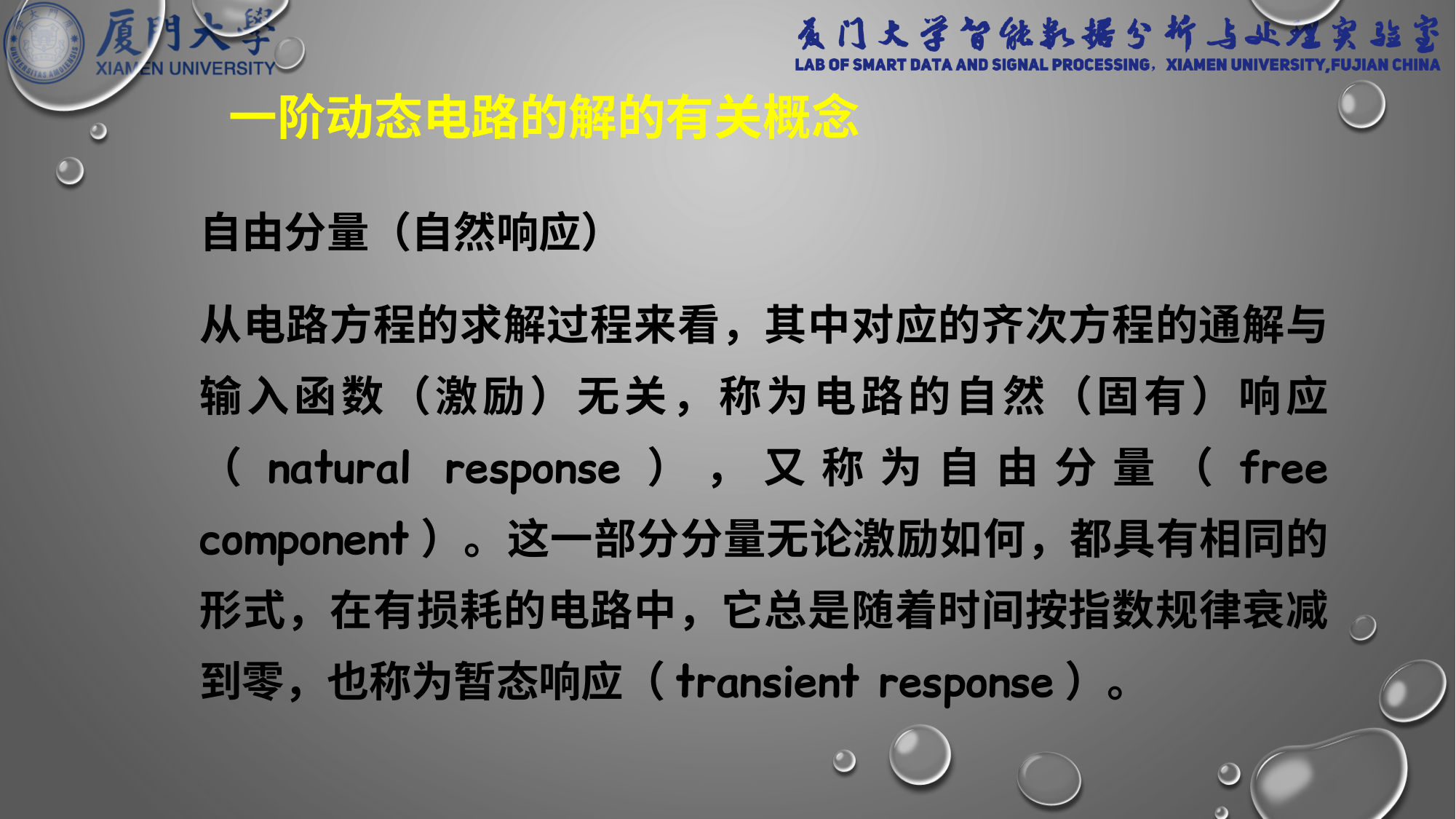

一阶动态电路的解的有关概念
自由分量（自然响应）
从电路方程的求解过程来看，其中对应的齐次方程的通解与输入函数（激励）无关，称为电路的自然（固有）响应（natural response），又称为自由分量（free component）。这一部分分量无论激励如何，都具有相同的形式，在有损耗的电路中，它总是随着时间按指数规律衰减到零，也称为暂态响应（transient response）。